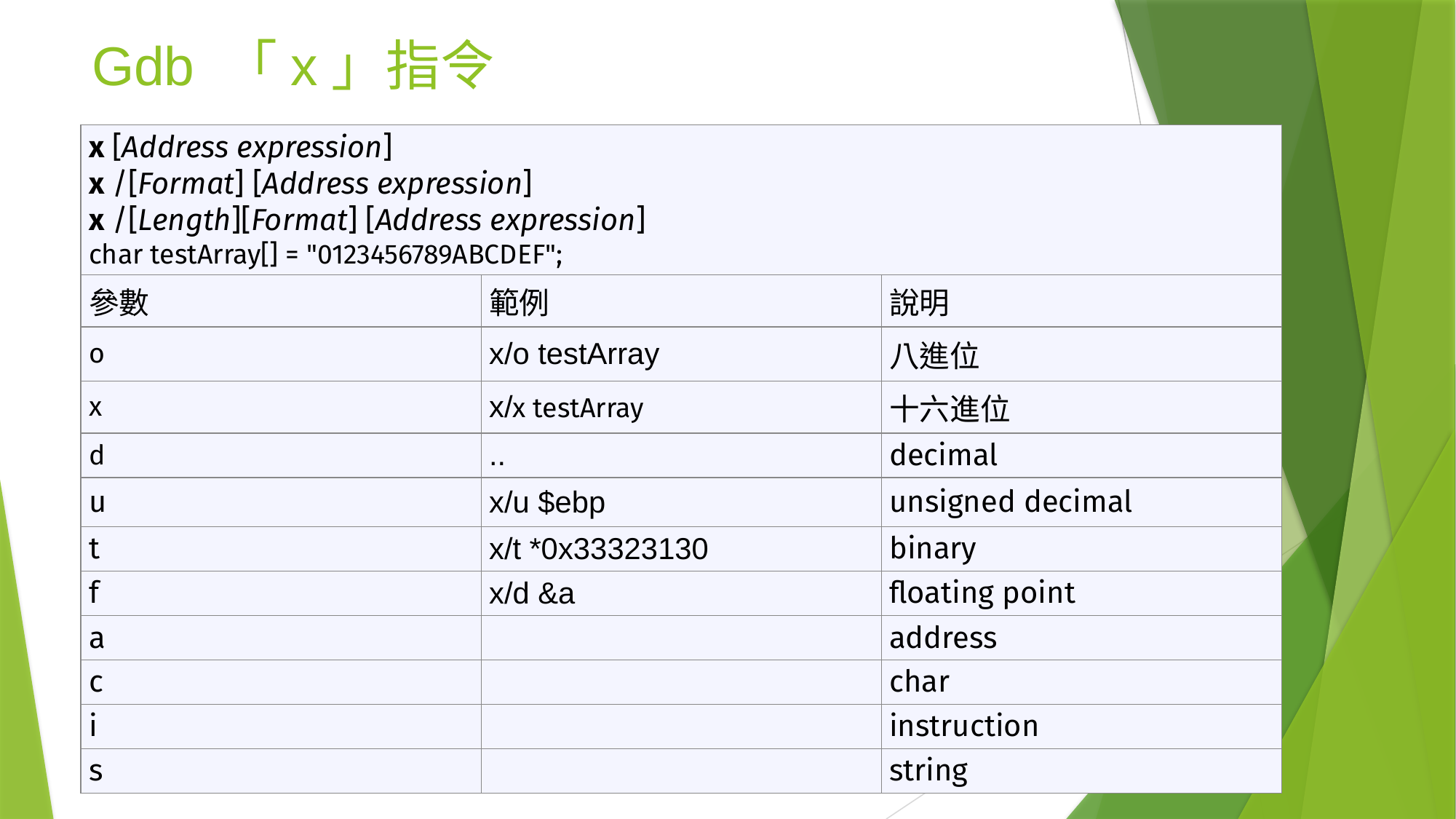

# Gdb 「x」指令
| x [Address expression] x /[Format] [Address expression] x /[Length][Format] [Address expression] char testArray[] = "0123456789ABCDEF"; |  |  |
| --- | --- | --- |
| 參數 | 範例 | 說明 |
| o | x/o testArray | 八進位 |
| x | x/x testArray | 十六進位 |
| d | .. | decimal |
| u | x/u $ebp | unsigned decimal |
| t | x/t \*0x33323130 | binary |
| f | x/d &a | floating point |
| a |  | address |
| c |  | char |
| i |  | instruction |
| s |  | string |